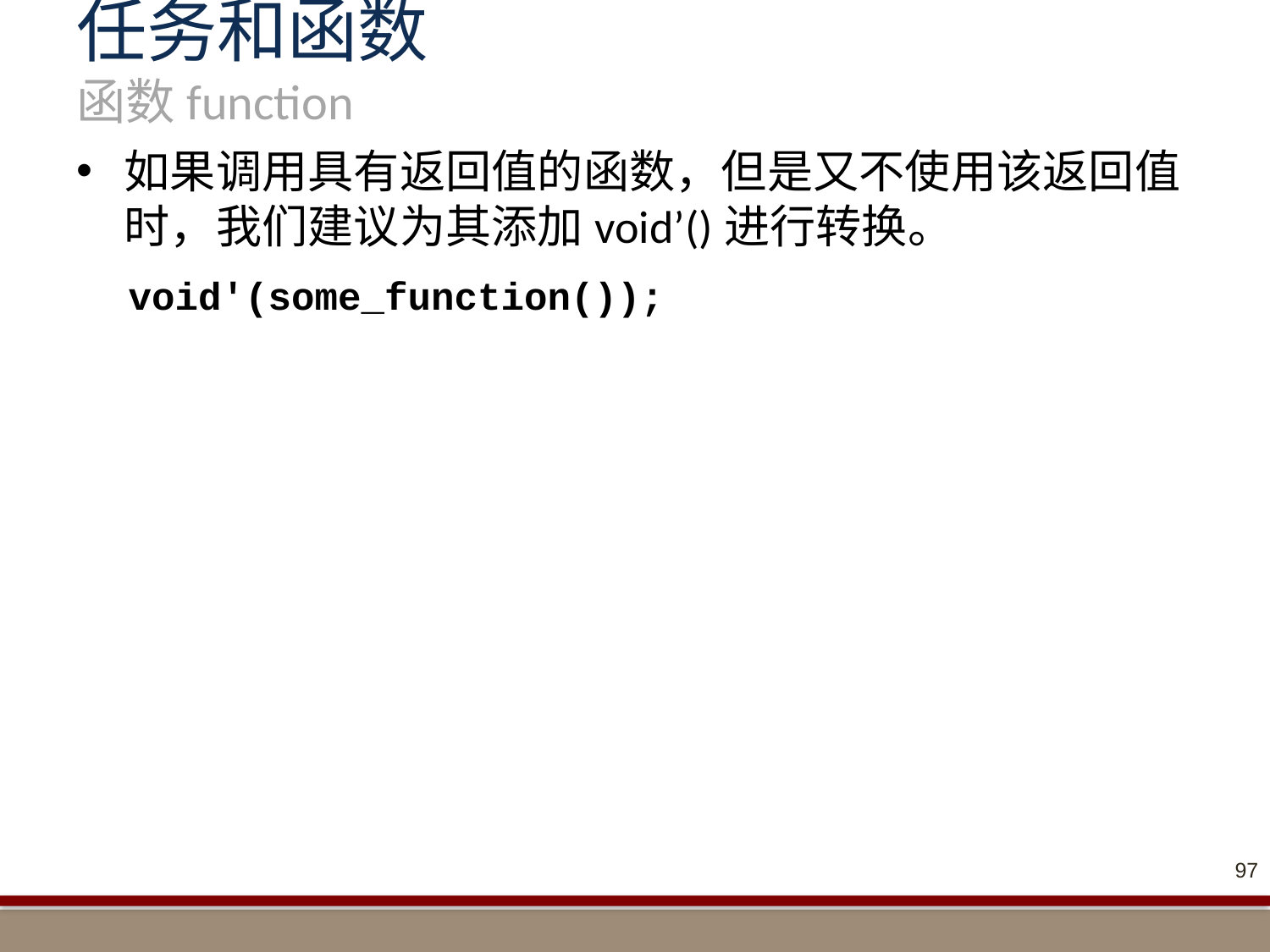

# 任务和函数 函数function
如果调用具有返回值的函数，但是又不使用该返回值时，我们建议为其添加void’()进行转换。
void'(some_function());

97